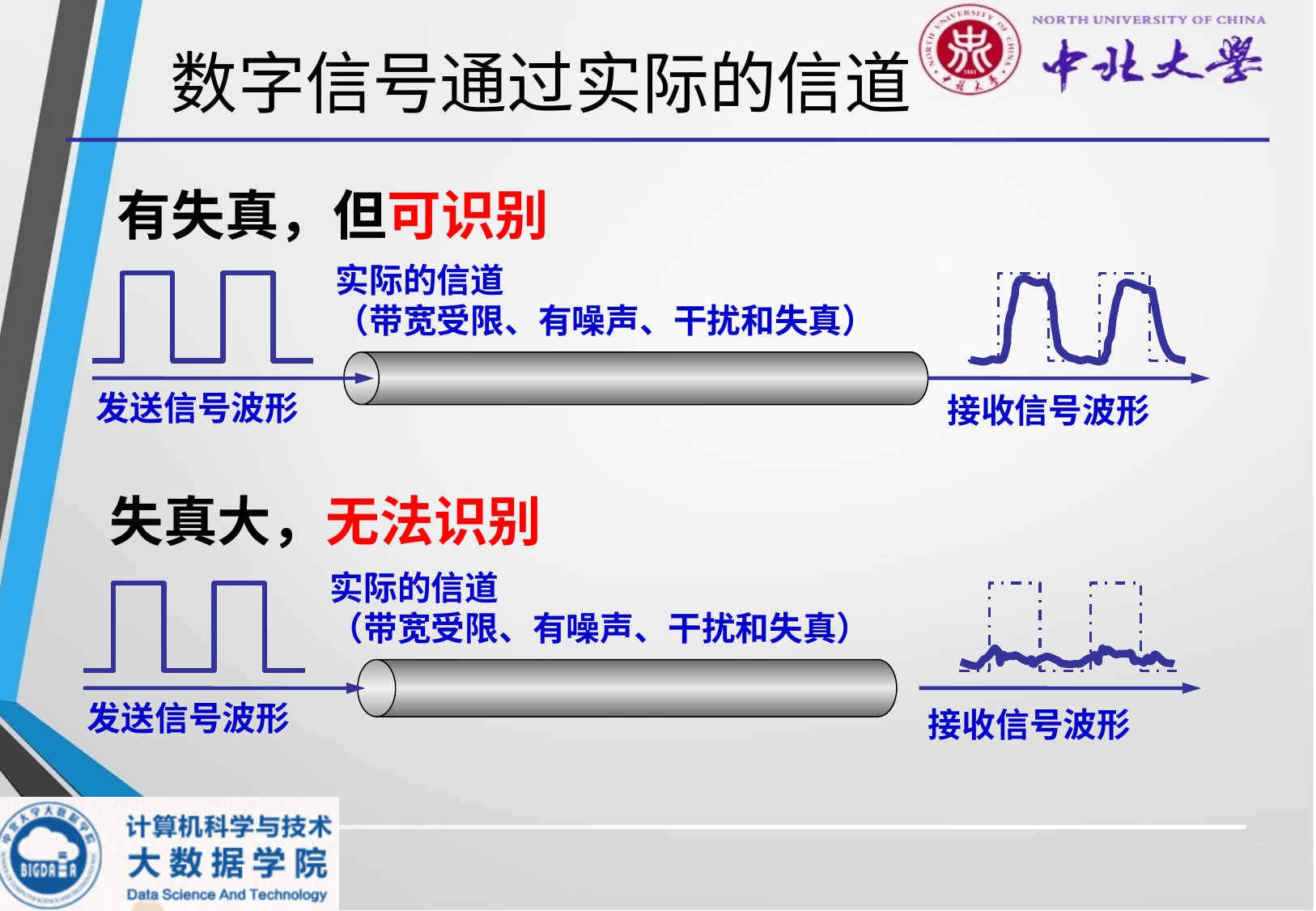

# 数字信号通过实际的信道

有失真，但可识别
实际的信道
（带宽受限、有噪声、干扰和失真）

发送信号波形
接收信号波形
失真大，无法识别

实际的信道
（带宽受限、有噪声、干扰和失真）

发送信号波形
接收信号波形
34